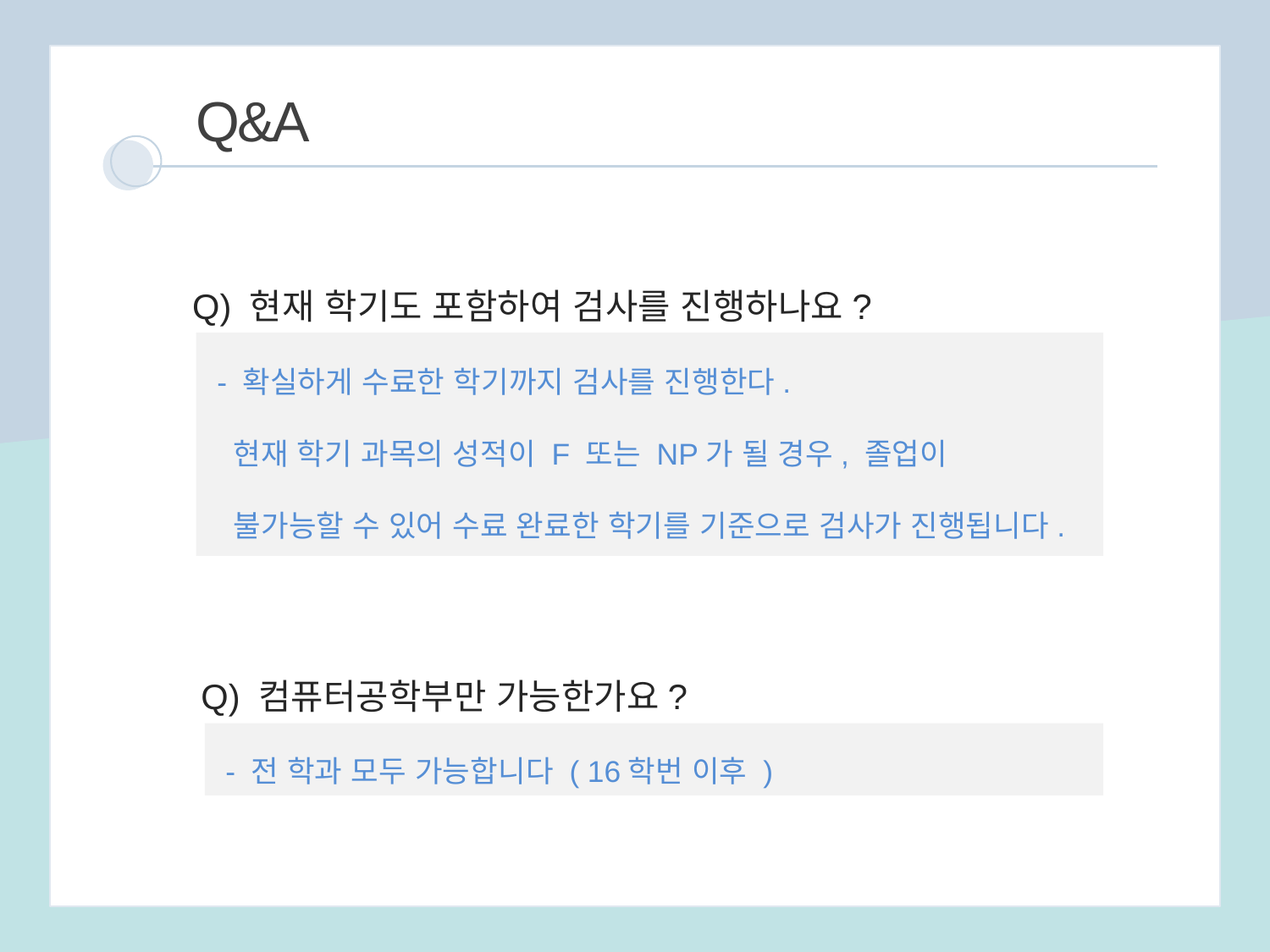

Q&A
Q) 현재 학기도 포함하여 검사를 진행하나요?
   - 확실하게 수료한 학기까지 검사를 진행한다.
    현재 학기 과목의 성적이 F 또는 NP가 될 경우, 졸업이
    불가능할 수 있어 수료 완료한 학기를 기준으로 검사가 진행됩니다.

Q) 컴퓨터공학부만 가능한가요?
   - 전 학과 모두 가능합니다 ( 16학번 이후 )